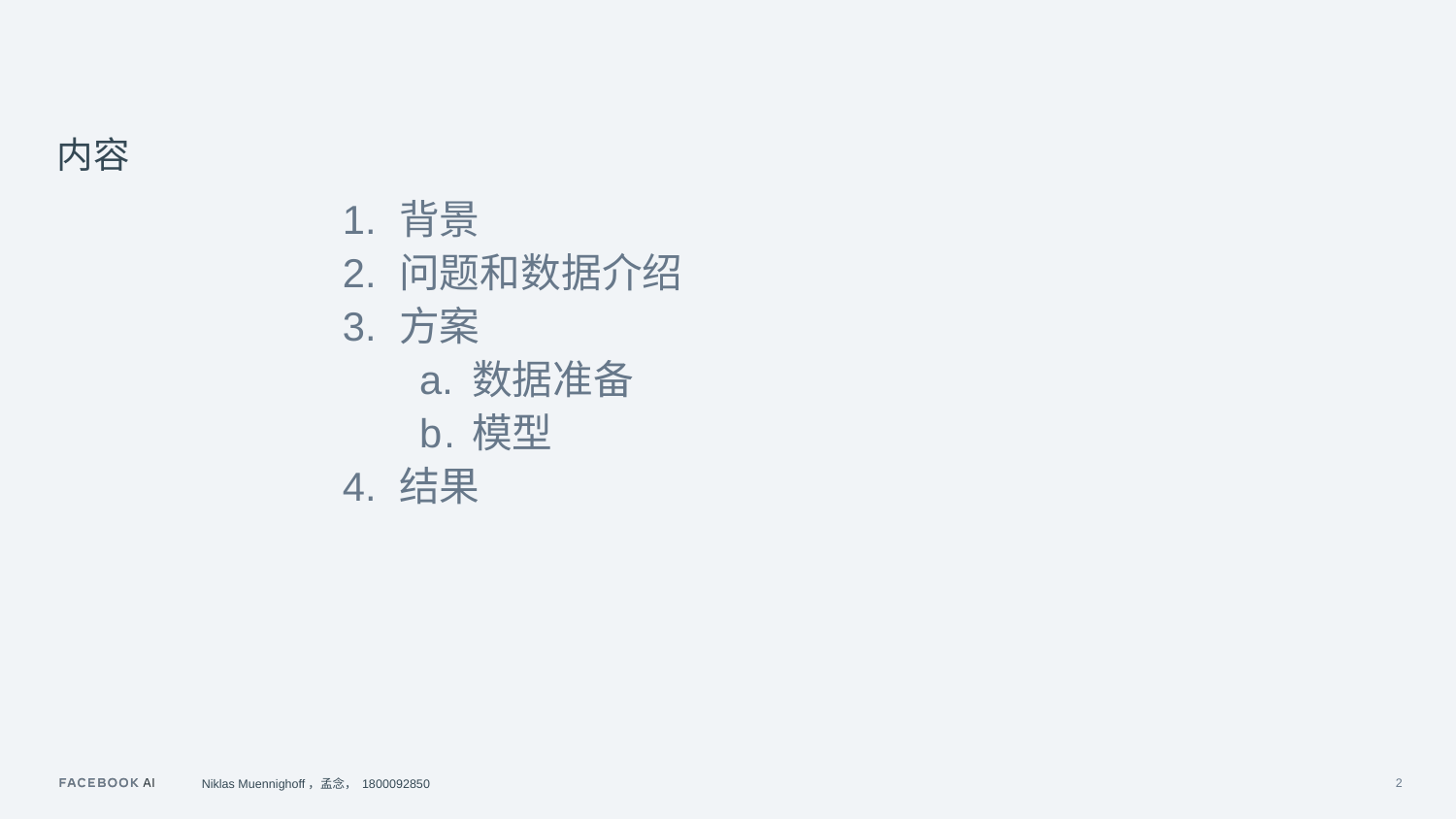

内容
背景
问题和数据介绍
方案
数据准备
模型
结果

Niklas Muennighoff，孟念， 1800092850